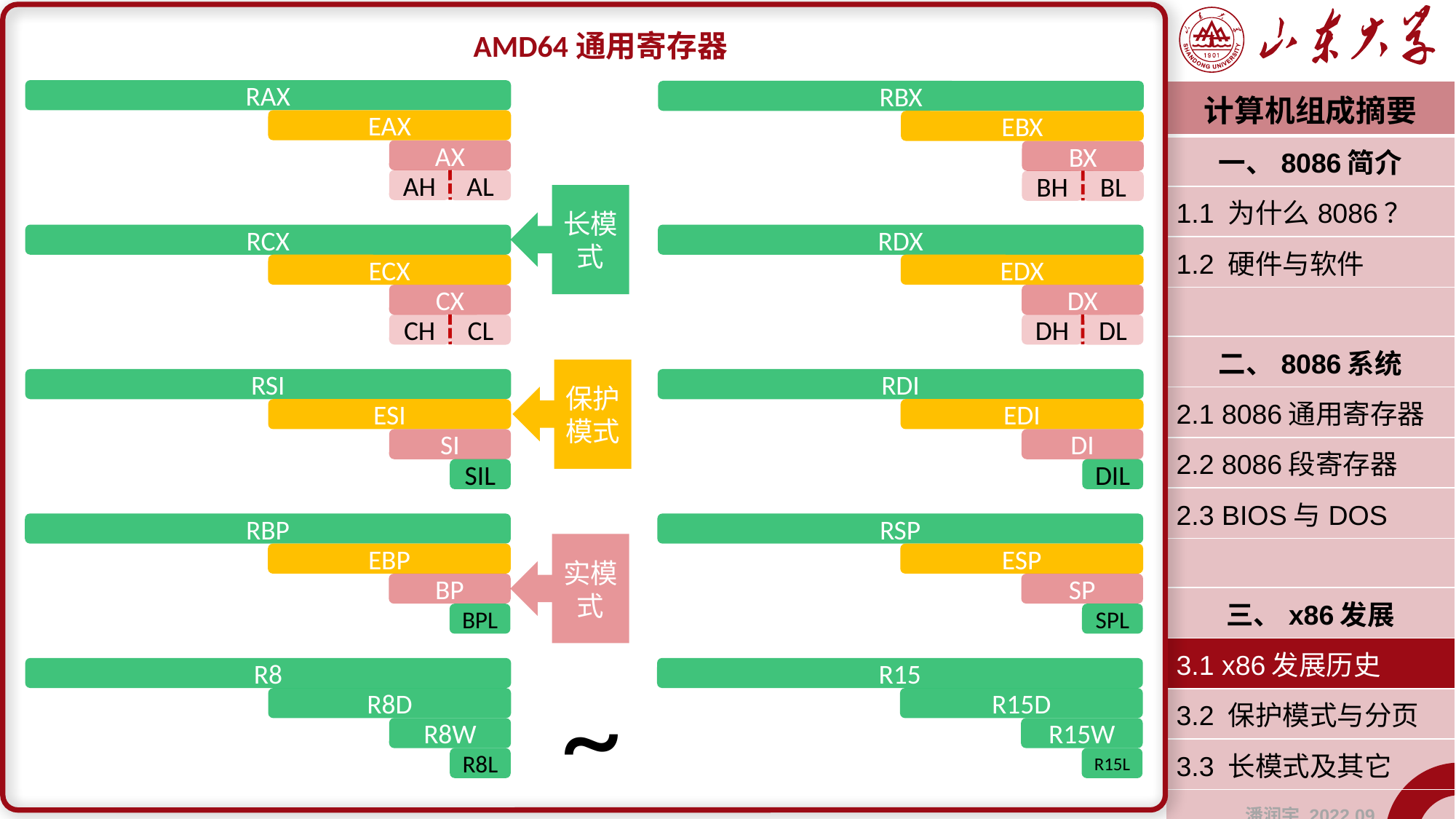

AMD64通用寄存器
RAX
EAX
AX
AH
AL
RBX
EBX
BX
BH
BL
| 计算机组成摘要 |
| --- |
| 一、8086简介 |
| 1.1 为什么8086？ |
| 1.2 硬件与软件 |
|  |
| 二、8086系统 |
| 2.1 8086通用寄存器 |
| 2.2 8086段寄存器 |
| 2.3 BIOS与DOS |
|  |
| 三、x86发展 |
| 3.1 x86发展历史 |
| 3.2 保护模式与分页 |
| 3.3 长模式及其它 |
| 潘润宇 2022.09 |
长模式
RCX
ECX
CX
CH
CL
RDX
EDX
DX
DH
DL
保护模式
RSI
ESI
SI
SIL
RDI
EDI
DI
DIL
RBP
EBP
BP
BPL
RSP
ESP
SP
SPL
实模式
CS
DS
SS
~
R8
R8D
R8W
R8L
R15
R15D
R15W
R15L
ES
FS
GS